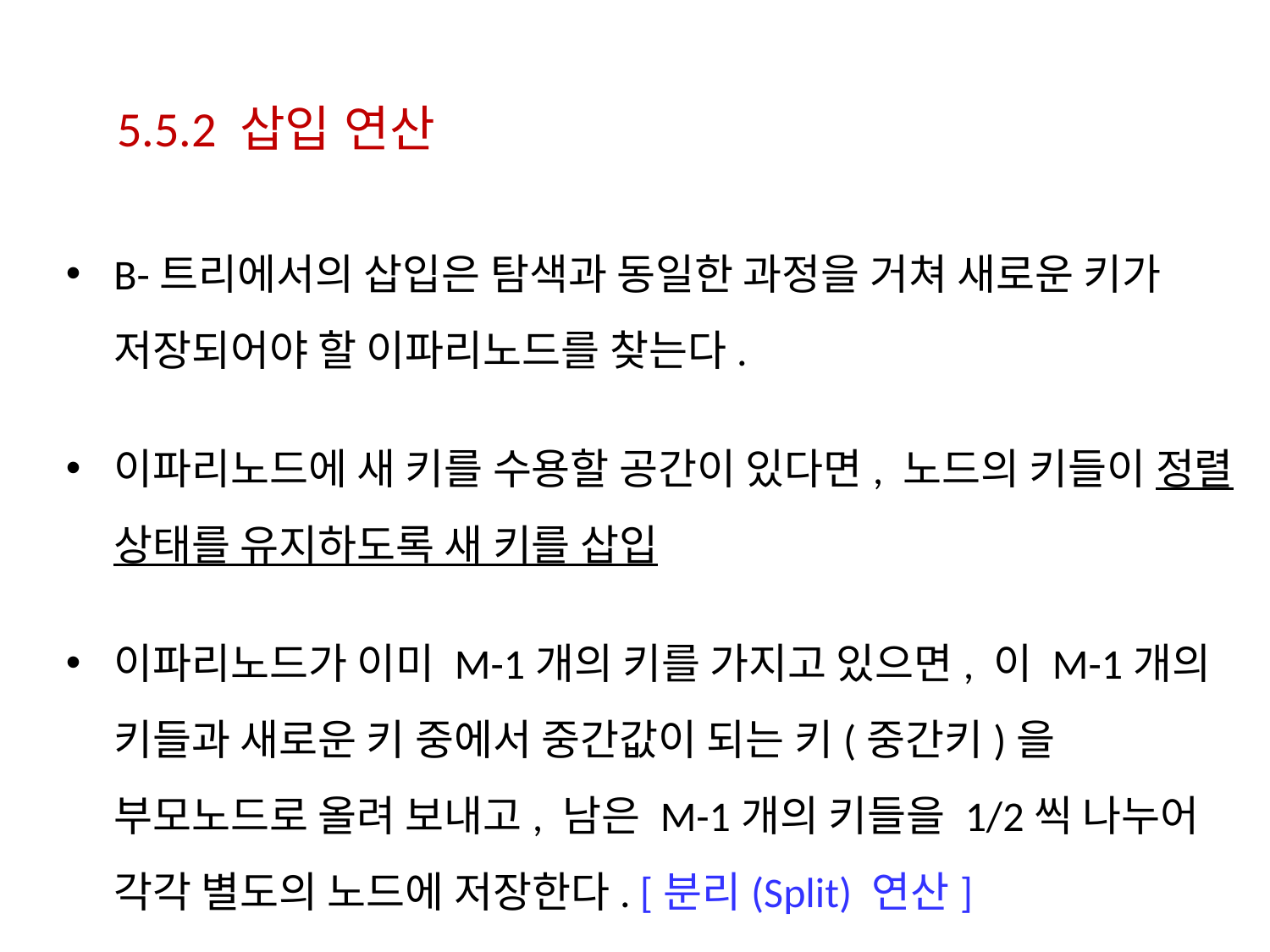

5.5.2 삽입 연산
B-트리에서의 삽입은 탐색과 동일한 과정을 거쳐 새로운 키가 저장되어야 할 이파리노드를 찾는다.
이파리노드에 새 키를 수용할 공간이 있다면, 노드의 키들이 정렬 상태를 유지하도록 새 키를 삽입
이파리노드가 이미 M-1개의 키를 가지고 있으면, 이 M-1개의 키들과 새로운 키 중에서 중간값이 되는 키(중간키)을 부모노드로 올려 보내고, 남은 M-1개의 키들을 1/2씩 나누어 각각 별도의 노드에 저장한다. [분리(Split) 연산]